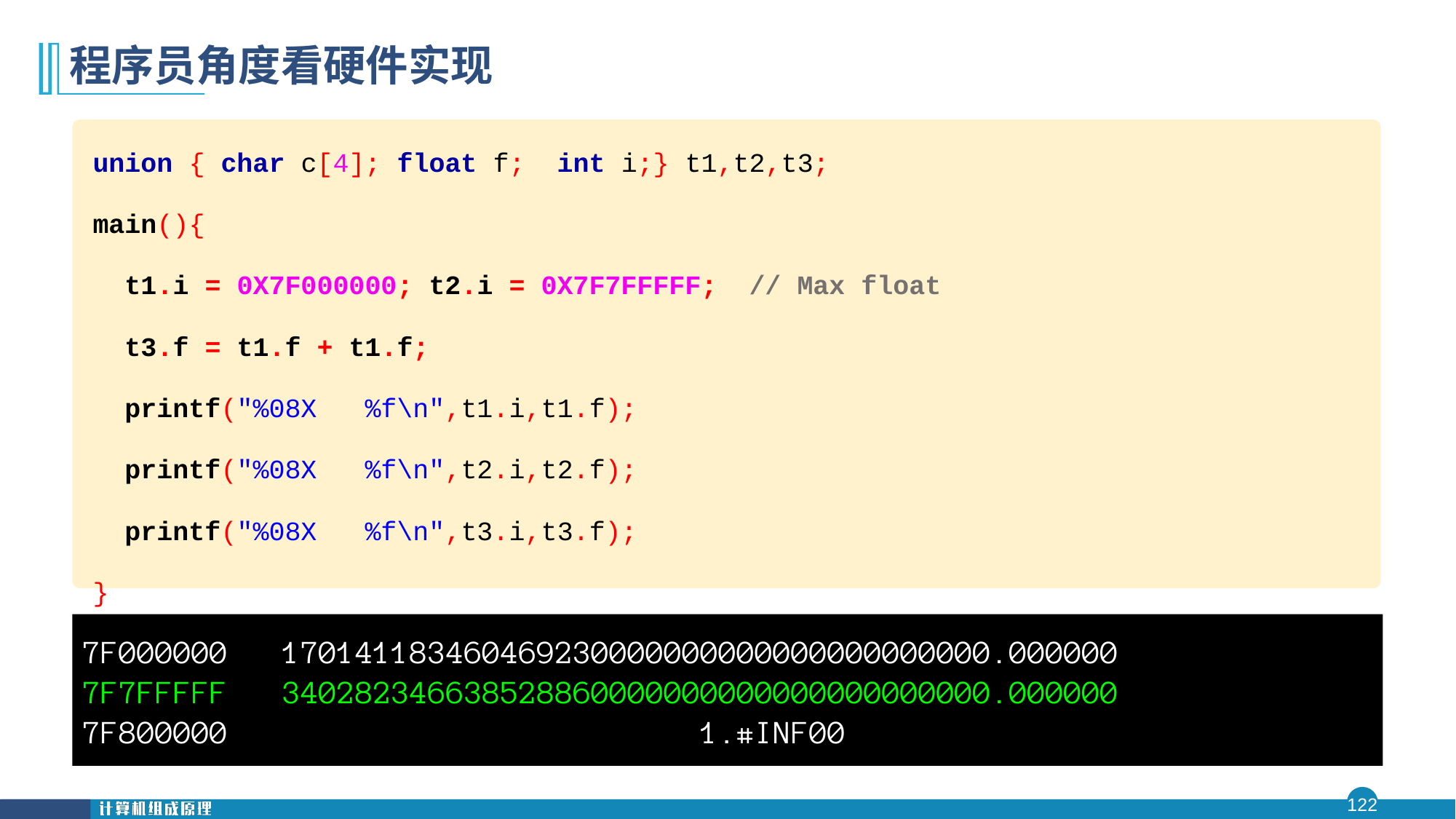

# 程序员角度看硬件实现

union { char c[4]; float f;  int i;} t1,t2,t3;
main(){
  t1.i = 0X7F000000; t2.i = 0X7F7FFFFF;  // Max float
  t3.f = t1.f + t1.f;
  printf("%08X   %f\n",t1.i,t1.f);
  printf("%08X   %f\n",t2.i,t2.f);
  printf("%08X   %f\n",t3.i,t3.f);
}
7F000000   170141183460469230000000000000000000000.000000
7F7FFFFF   340282346638528860000000000000000000000.000000
7F800000                          1.#INF00